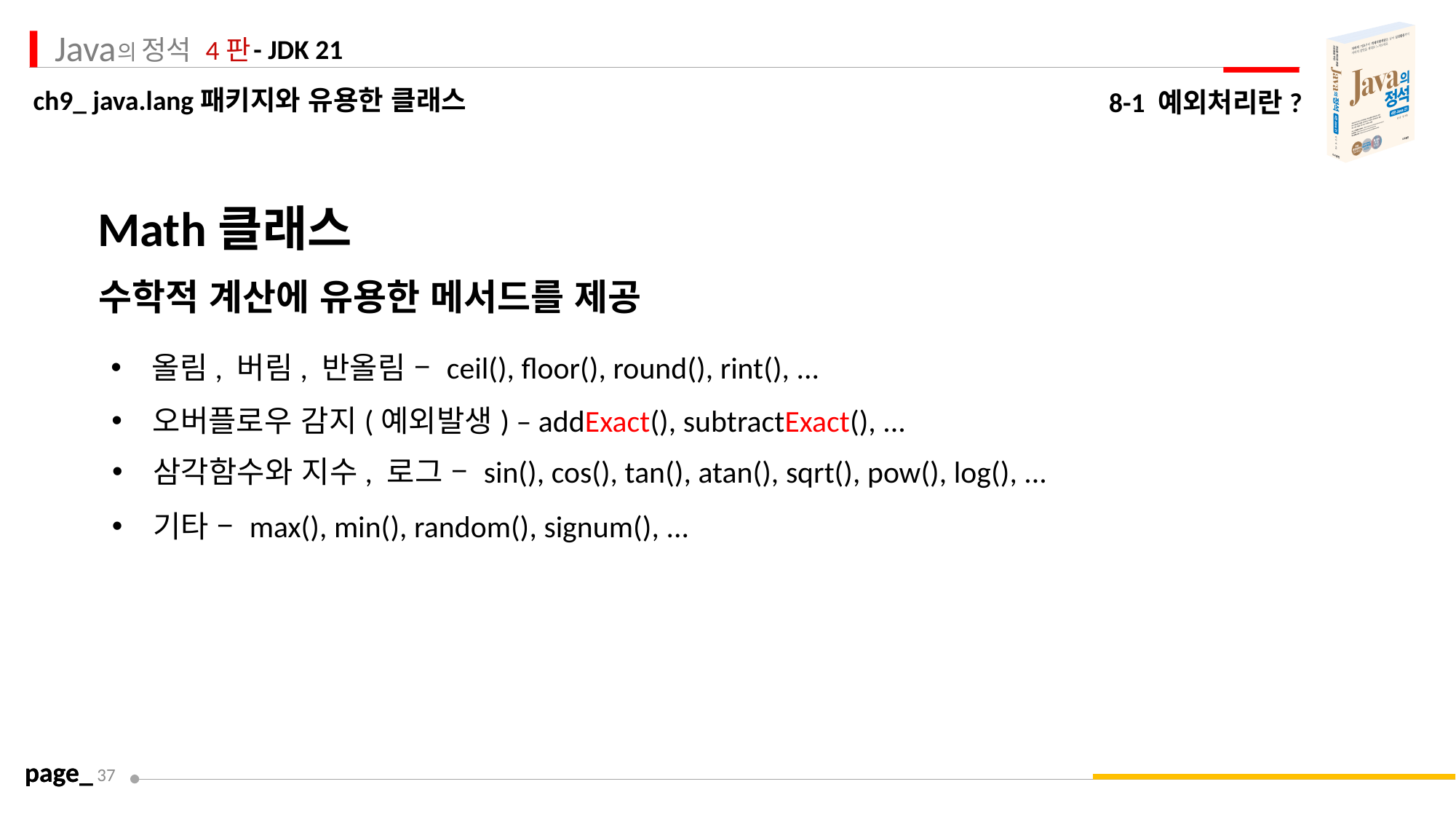

8-1 예외처리란?
Math클래스
수학적 계산에 유용한 메서드를 제공
올림, 버림, 반올림 – ceil(), floor(), round(), rint(), ...
오버플로우 감지(예외발생) – addExact(), subtractExact(), ...
삼각함수와 지수, 로그 – sin(), cos(), tan(), atan(), sqrt(), pow(), log(), ...
기타 – max(), min(), random(), signum(), ...
page_
37